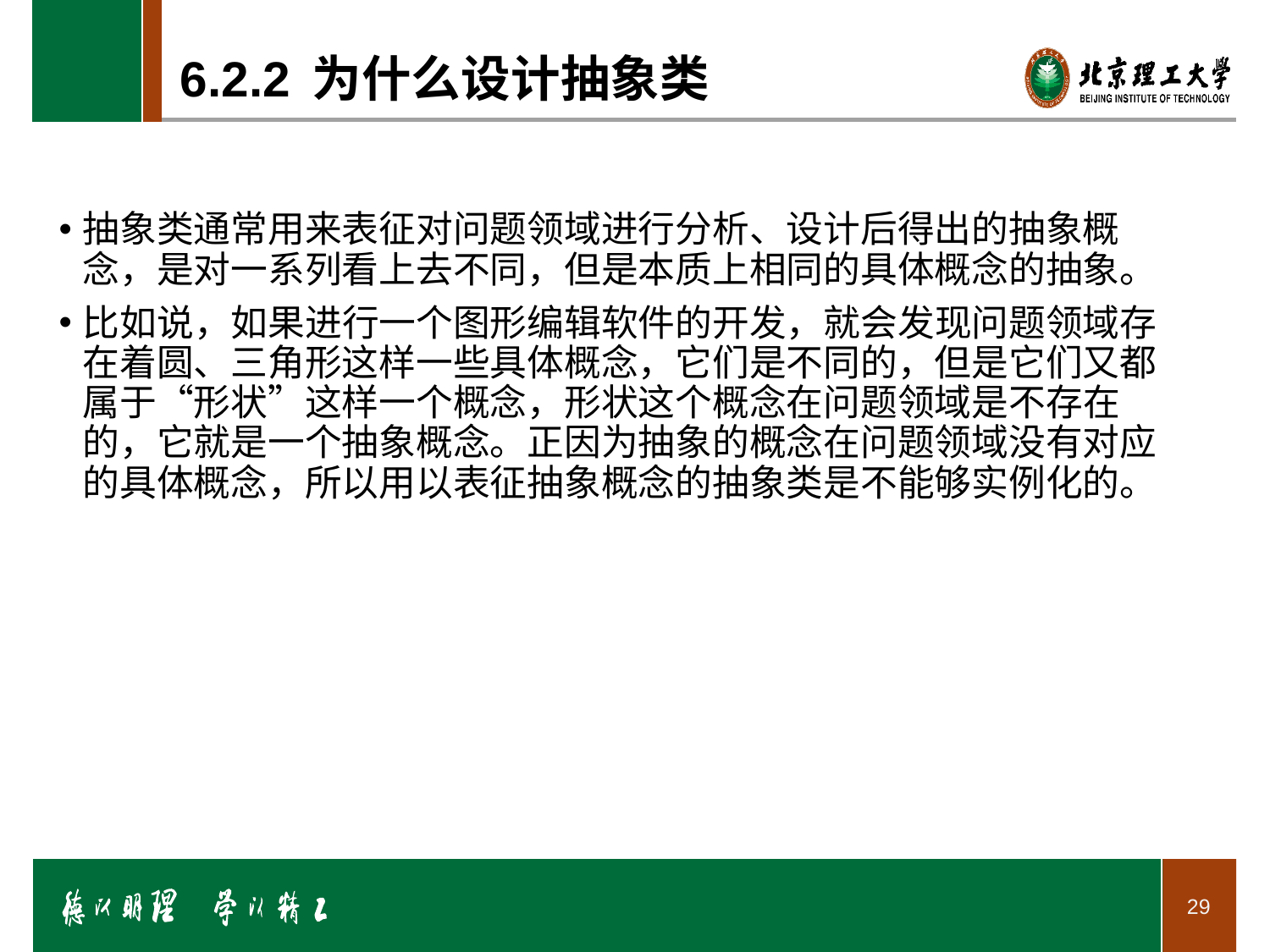

# 6.2.2 为什么设计抽象类
抽象类通常用来表征对问题领域进行分析、设计后得出的抽象概念，是对一系列看上去不同，但是本质上相同的具体概念的抽象。
比如说，如果进行一个图形编辑软件的开发，就会发现问题领域存在着圆、三角形这样一些具体概念，它们是不同的，但是它们又都属于“形状”这样一个概念，形状这个概念在问题领域是不存在的，它就是一个抽象概念。正因为抽象的概念在问题领域没有对应的具体概念，所以用以表征抽象概念的抽象类是不能够实例化的。